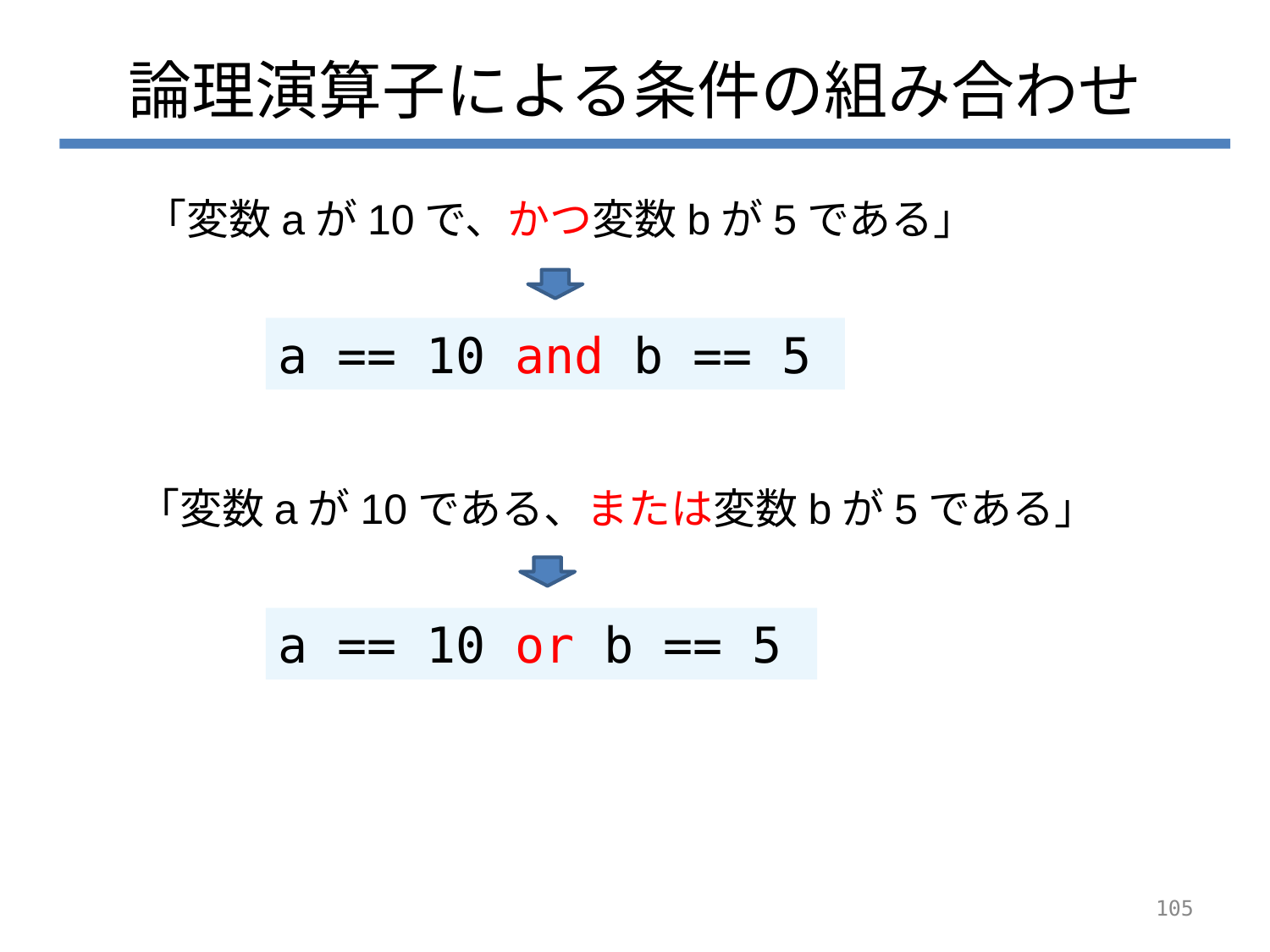

# 論理演算子による条件の組み合わせ
「変数aが10で、かつ変数bが5である」

a == 10 and b == 5
「変数aが10である、または変数bが5である」

a == 10 or b == 5
105